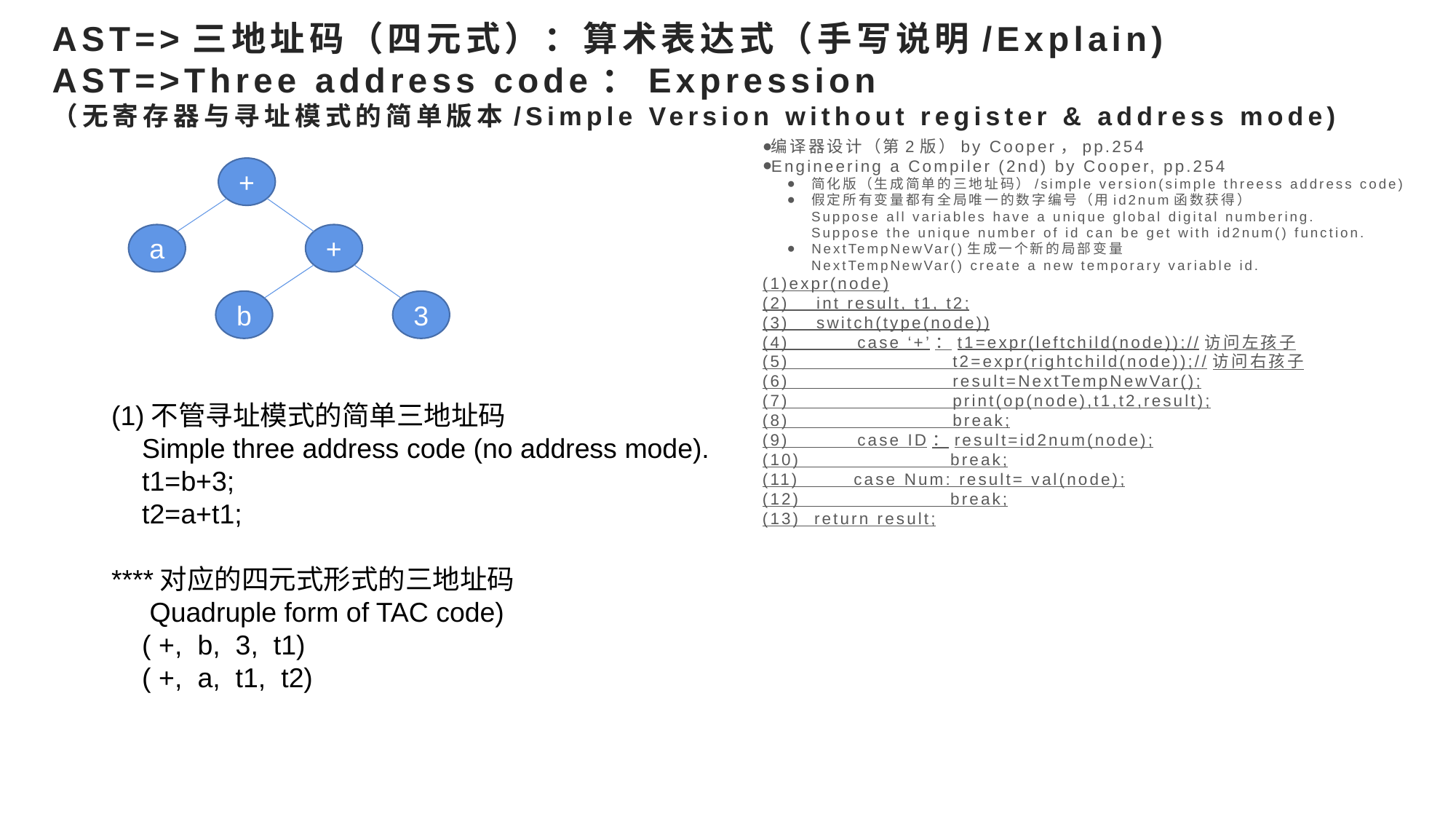

# AST=>三地址码（四元式）：算术表达式（手写说明/Explain) AST=>Three address code：Expression （无寄存器与寻址模式的简单版本/Simple Version without register & address mode)
编译器设计（第2版）by Cooper，pp.254
Engineering a Compiler (2nd) by Cooper, pp.254
简化版（生成简单的三地址码）/simple version(simple threess address code)
假定所有变量都有全局唯一的数字编号（用id2num函数获得）
    Suppose all variables have a unique global digital numbering.
    Suppose the unique number of id can be get with id2num() function.
NextTempNewVar()生成一个新的局部变量
    NextTempNewVar() create a new temporary variable id.
(1)expr(node)
(2)    int result, t1, t2;
(3)    switch(type(node))
(4)          case ‘+’：t1=expr(leftchild(node));//访问左孩子
(5)                        t2=expr(rightchild(node));//访问右孩子
(6)                        result=NextTempNewVar();
(7)                        print(op(node),t1,t2,result);
(8)                        break;
(9)          case ID：result=id2num(node);
(10)                      break;
(11)        case Num: result= val(node);
(12)                      break;
(13)  return result;

+
a
+
b
3
(1)不管寻址模式的简单三地址码
    Simple three address code (no address mode).
    t1=b+3;
    t2=a+t1;

****对应的四元式形式的三地址码
     Quadruple form of TAC code)
    ( +,  b,  3,  t1)
    ( +,  a,  t1,  t2)
33